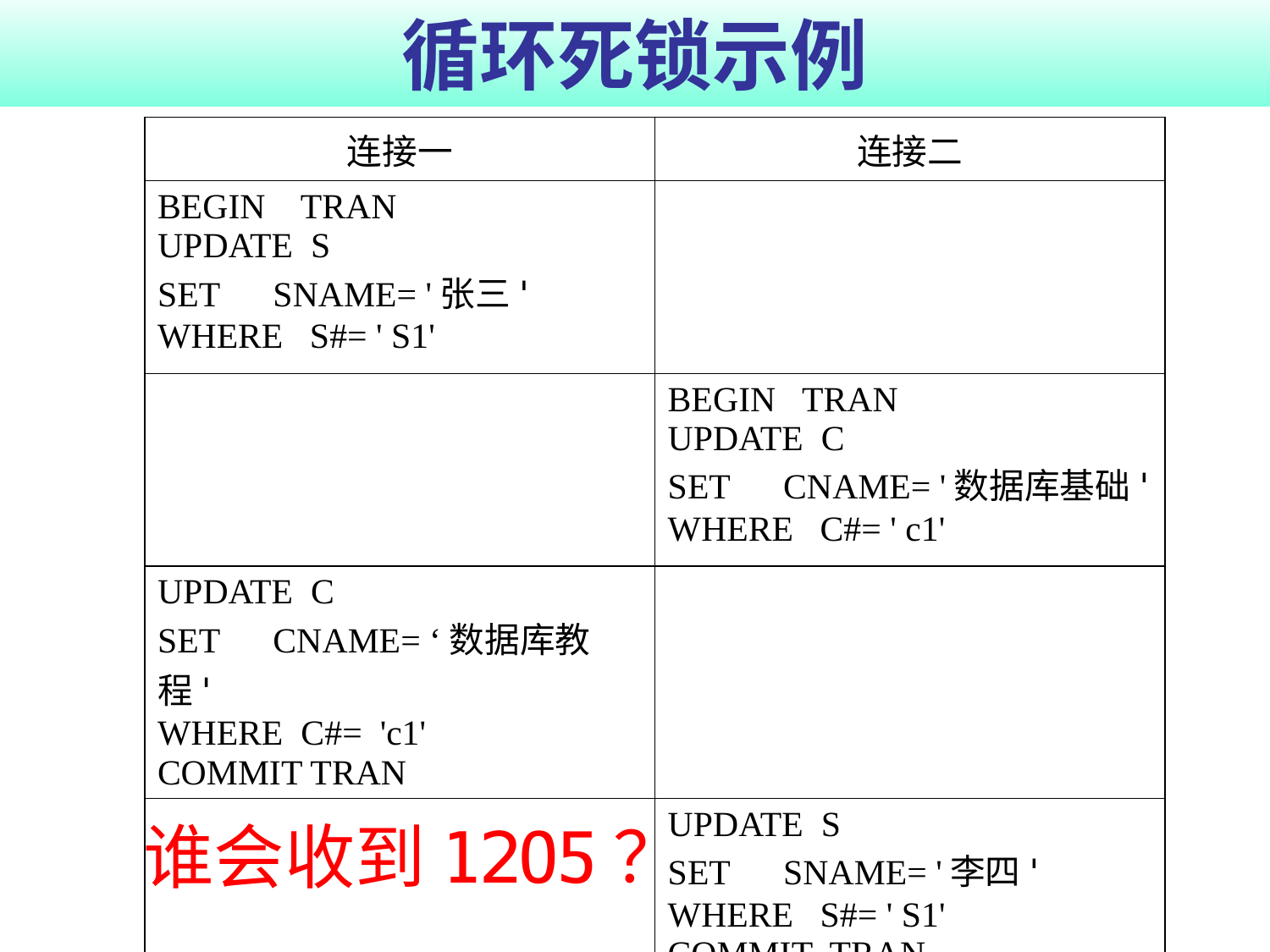

# 循环死锁示例
| 连接一 | 连接二 |
| --- | --- |
| BEGIN TRAN UPDATE S SET SNAME= '张三' WHERE S#= ' S1' |  |
|  | BEGIN TRAN UPDATE C SET CNAME= '数据库基础' WHERE C#= ' c1' |
| UPDATE C SET CNAME= ‘数据库教程'  WHERE C#= 'c1' COMMIT TRAN |  |
|  | UPDATE S SET SNAME= '李四' WHERE S#= ' S1' COMMIT TRAN |
谁会收到1205？